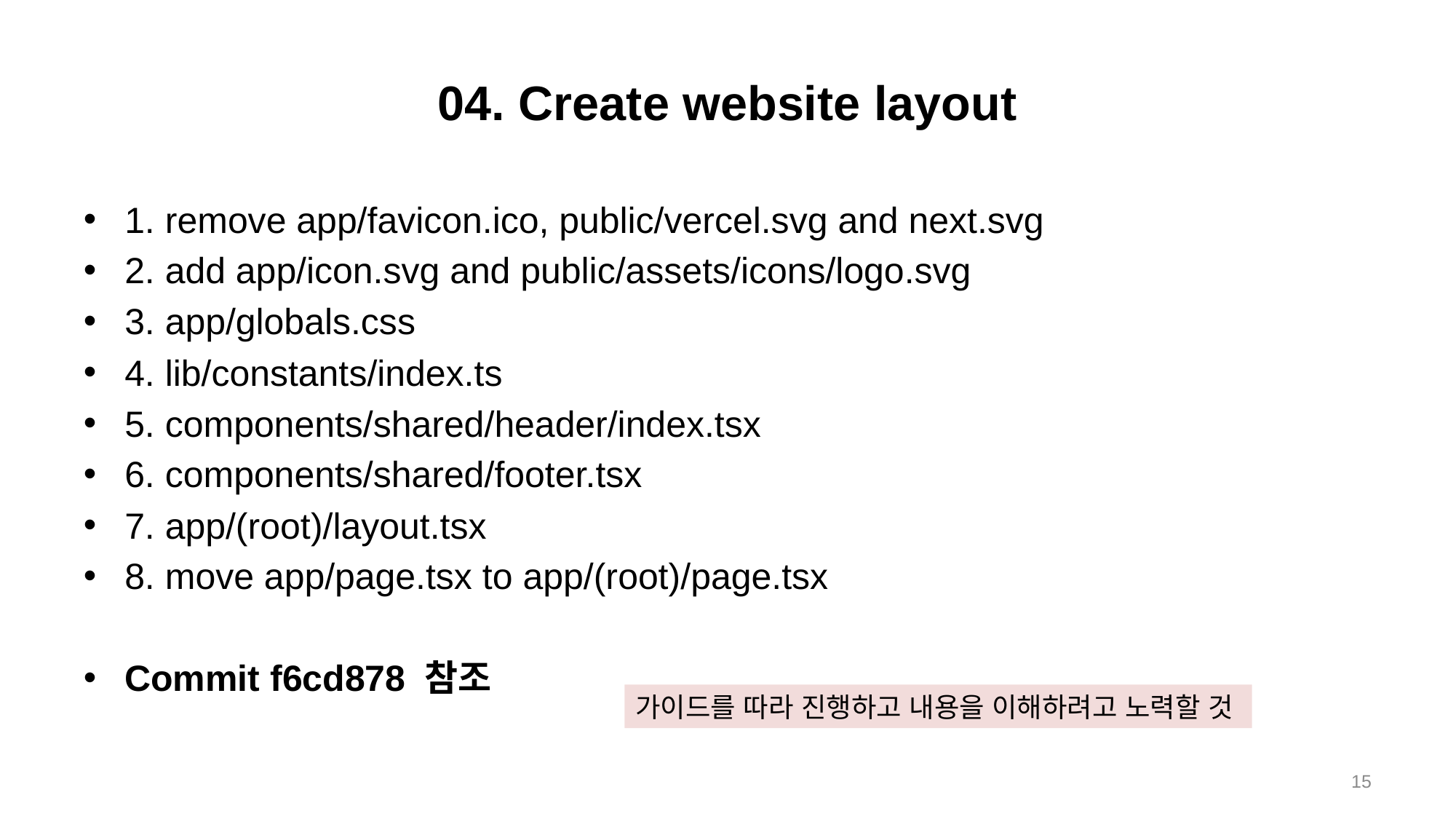

# 04. Create website layout
1. remove app/favicon.ico, public/vercel.svg and next.svg
2. add app/icon.svg and public/assets/icons/logo.svg
3. app/globals.css
4. lib/constants/index.ts
5. components/shared/header/index.tsx
6. components/shared/footer.tsx
7. app/(root)/layout.tsx
8. move app/page.tsx to app/(root)/page.tsx

Commit f6cd878 참조
가이드를 따라 진행하고 내용을 이해하려고 노력할 것
15